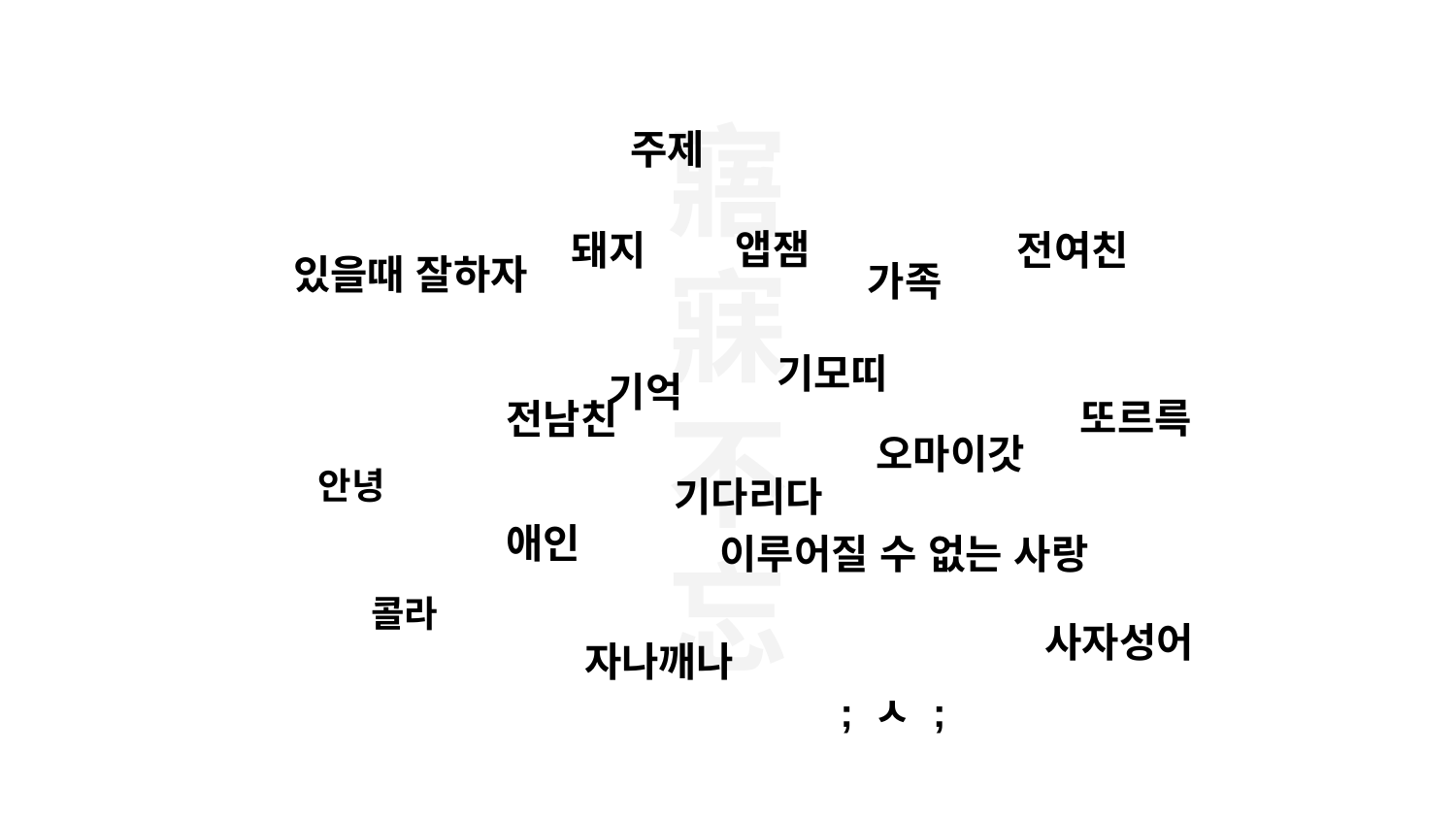

주제
앱잼
돼지
전여친
있을때 잘하자
가족
기모띠
기억
또르륵
전남친
오마이갓
안녕
기다리다
애인
이루어질 수 없는 사랑
콜라
사자성어
자나깨나
; ㅅ ;